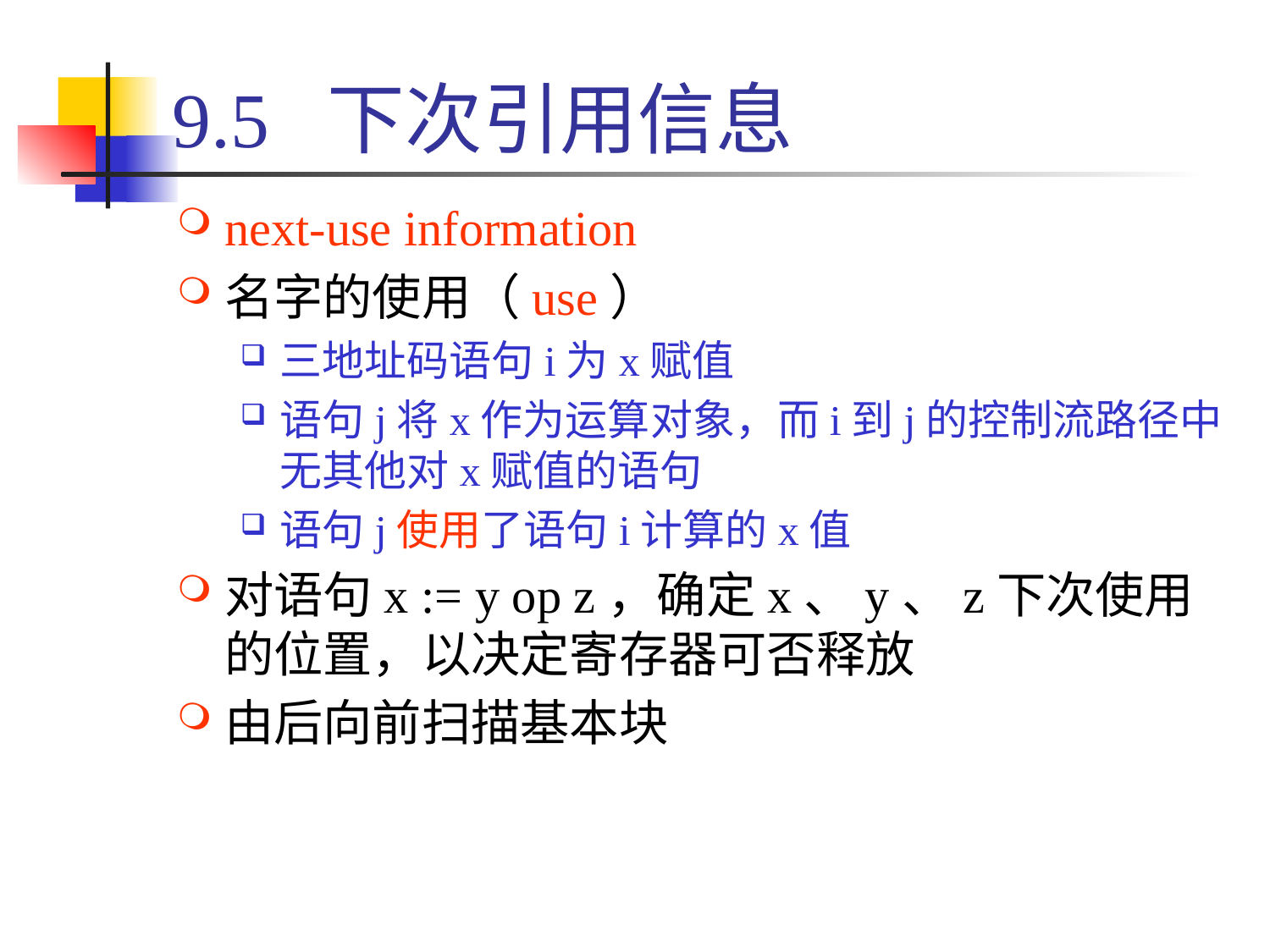

# 9.5  下次引用信息
next-use information
名字的使用（use）
三地址码语句i为x赋值
语句j将x作为运算对象，而i到j的控制流路径中无其他对x赋值的语句
语句j使用了语句i计算的x值
对语句x := y op z，确定x、y、z下次使用的位置，以决定寄存器可否释放
由后向前扫描基本块